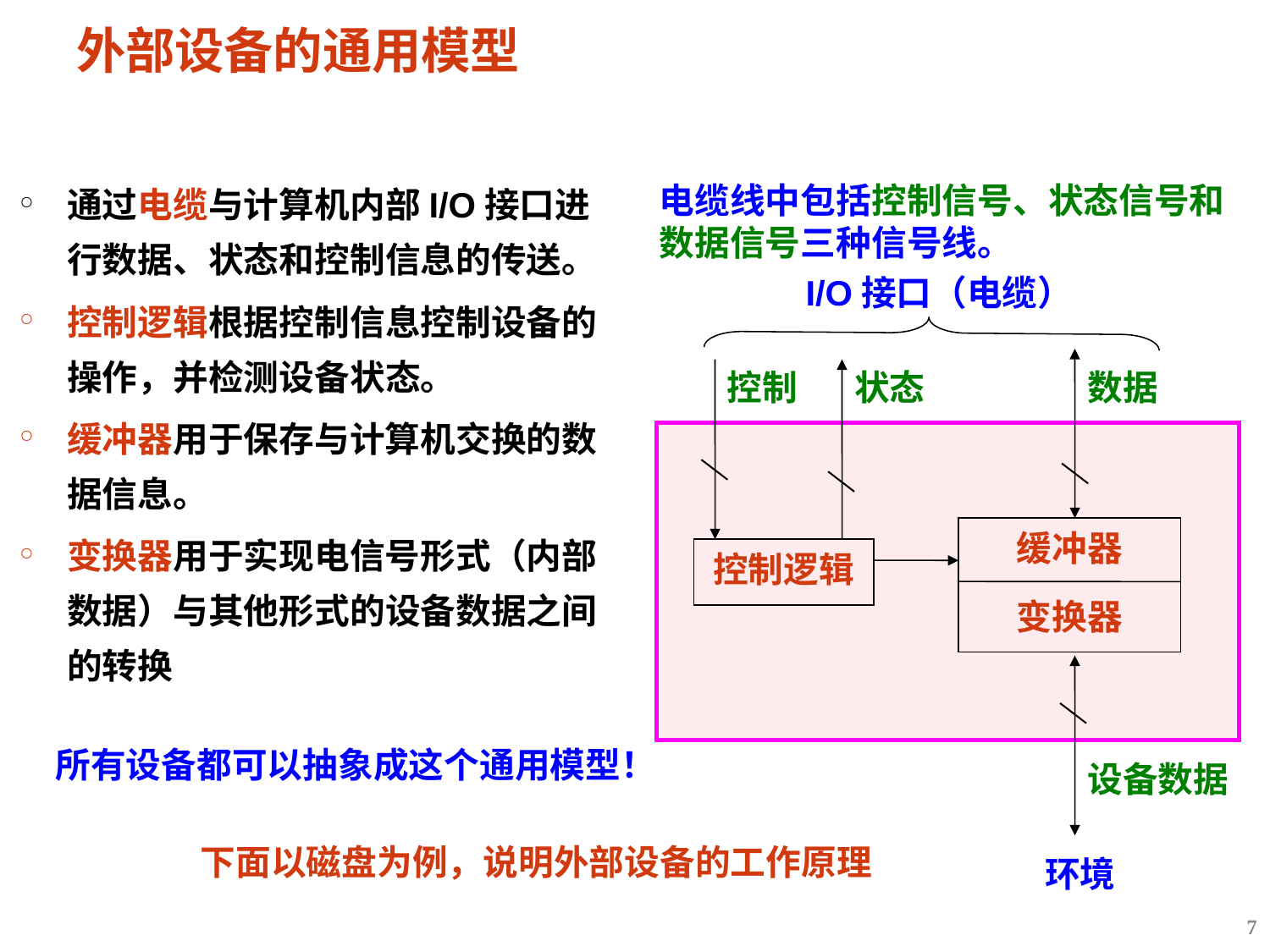

# 外部设备的通用模型

通过电缆与计算机内部I/O接口进行数据、状态和控制信息的传送。
控制逻辑根据控制信息控制设备的操作，并检测设备状态。
缓冲器用于保存与计算机交换的数据信息。
变换器用于实现电信号形式（内部数据）与其他形式的设备数据之间的转换
电缆线中包括控制信号、状态信号和数据信号三种信号线。
I/O接口（电缆）

控制

状态
数据

缓冲器
变换器
控制逻辑

设备数据
环境
所有设备都可以抽象成这个通用模型！
下面以磁盘为例，说明外部设备的工作原理
7